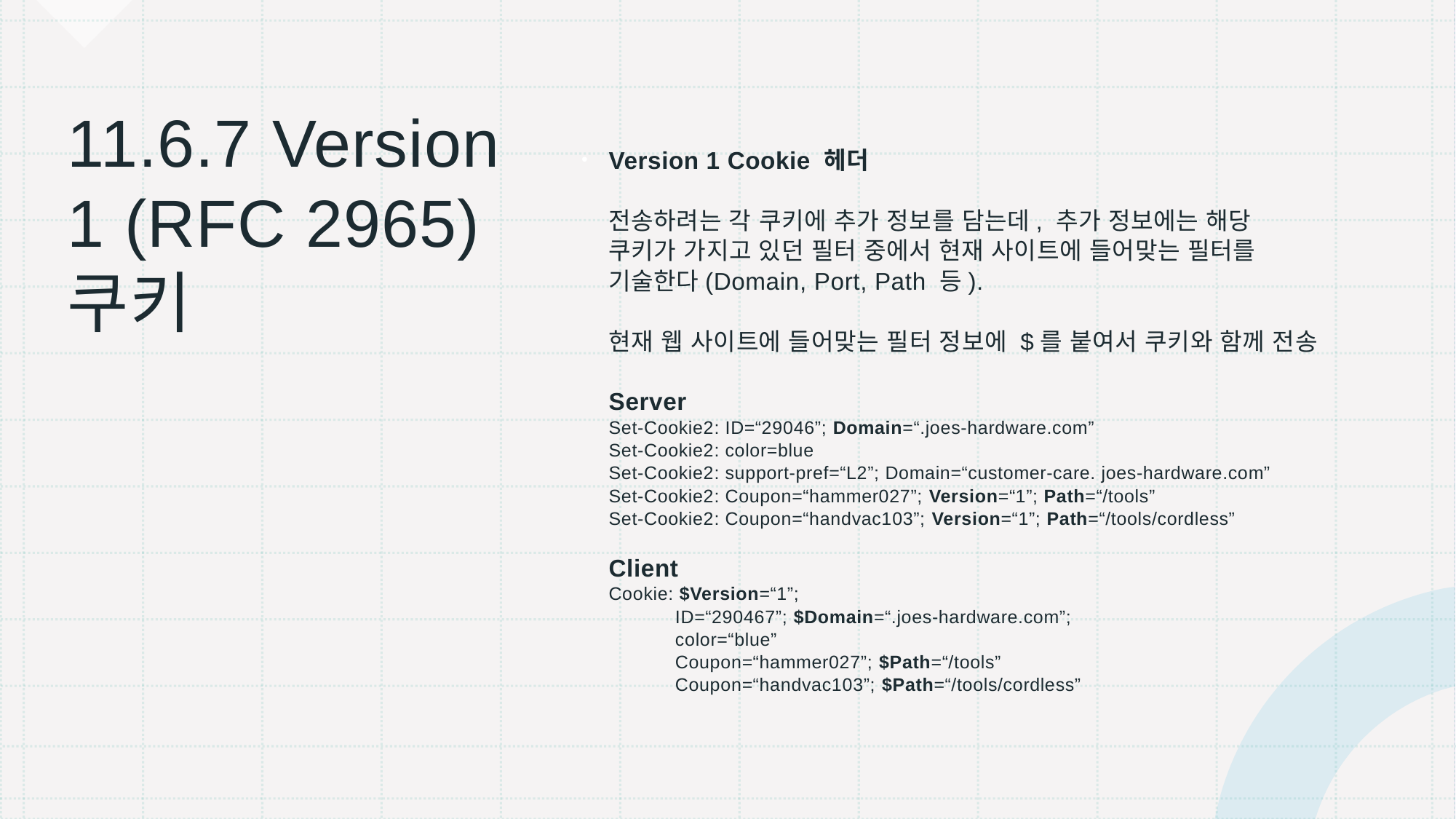

Version 1 Cookie 헤더
전송하려는 각 쿠키에 추가 정보를 담는데, 추가 정보에는 해당 쿠키가 가지고 있던 필터 중에서 현재 사이트에 들어맞는 필터를 기술한다(Domain, Port, Path 등).
현재 웹 사이트에 들어맞는 필터 정보에 $를 붙여서 쿠키와 함께 전송
Server
Set-Cookie2: ID=“29046”; Domain=“.joes-hardware.com”
Set-Cookie2: color=blue
Set-Cookie2: support-pref=“L2”; Domain=“customer-care. joes-hardware.com”
Set-Cookie2: Coupon=“hammer027”; Version=“1”; Path=“/tools”
Set-Cookie2: Coupon=“handvac103”; Version=“1”; Path=“/tools/cordless”
Client
Cookie: $Version=“1”;
            ID=“290467”; $Domain=“.joes-hardware.com”;
            color=“blue”
            Coupon=“hammer027”; $Path=“/tools”
            Coupon=“handvac103”; $Path=“/tools/cordless”
# 11.6.7 Version 1 (RFC 2965) 쿠키